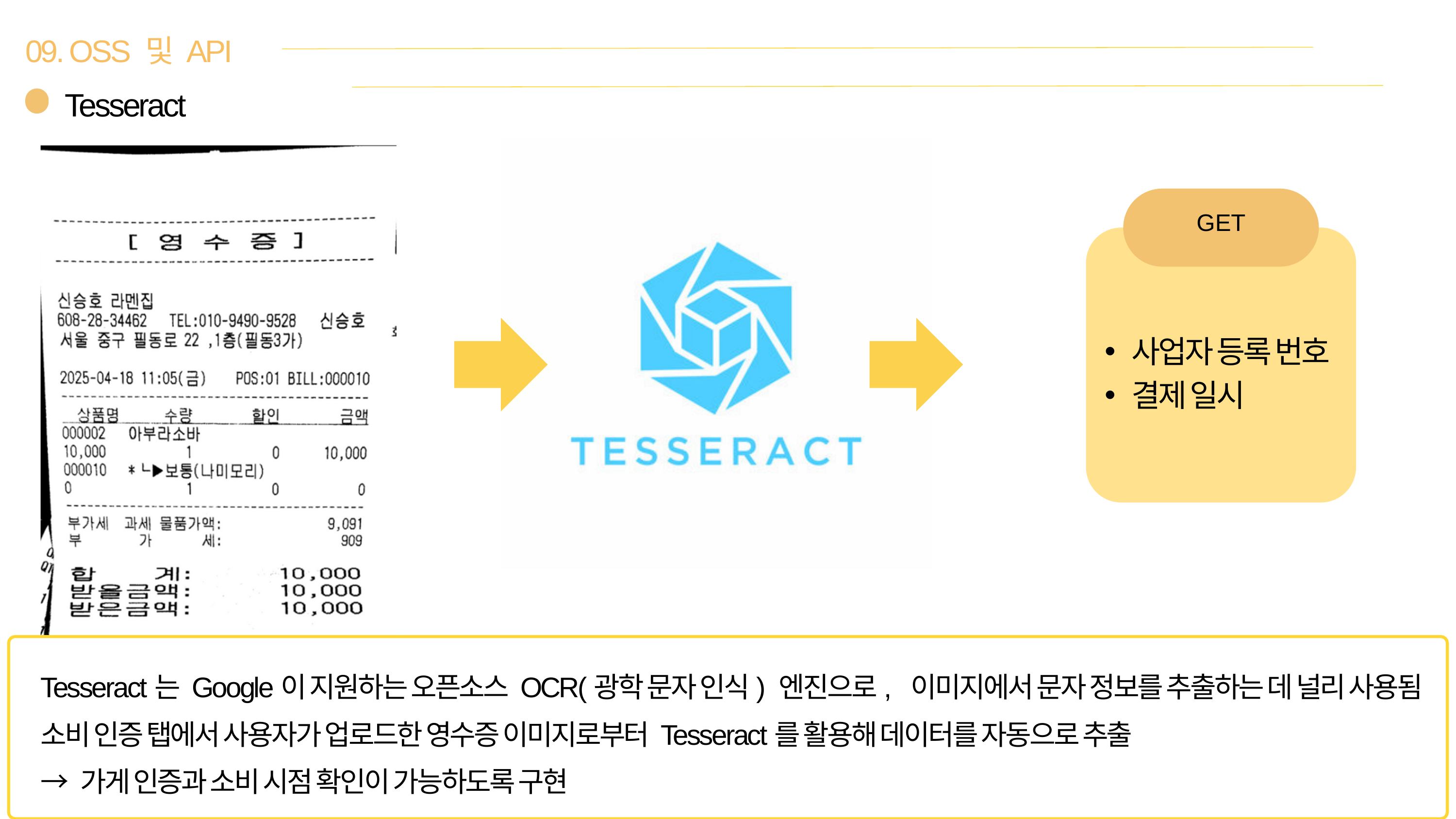

09. OSS 및 API

Tesseract

GET

사업자 등록 번호
결제 일시

Tesseract는 Google이 지원하는 오픈소스 OCR(광학 문자 인식) 엔진으로,  이미지에서 문자 정보를 추출하는 데 널리 사용됨
소비 인증 탭에서 사용자가 업로드한 영수증 이미지로부터 Tesseract를 활용해 데이터를 자동으로 추출
→ 가게 인증과 소비 시점 확인이 가능하도록 구현